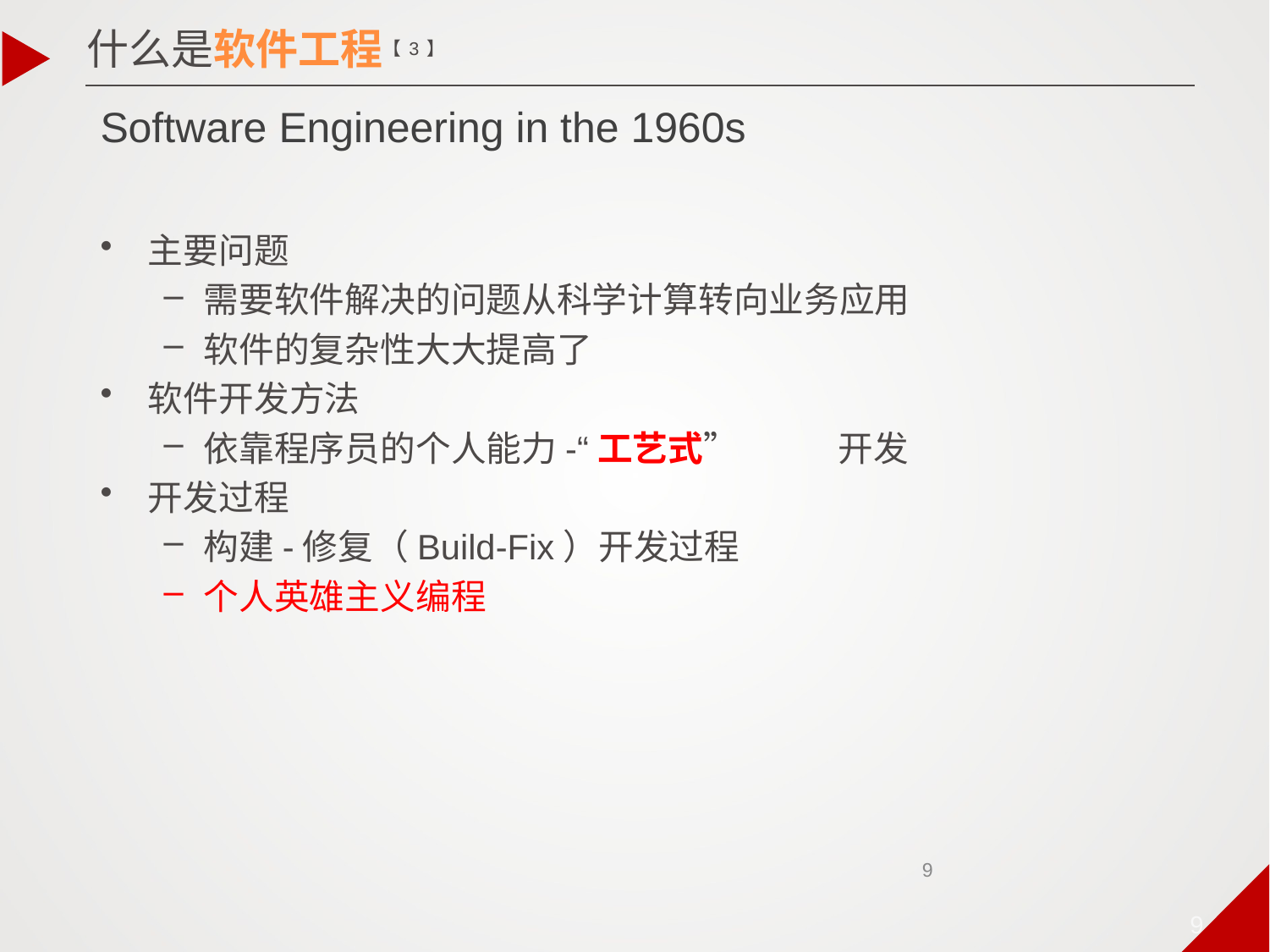

什么是软件工程【3】

# Software Engineering in the 1960s
主要问题
需要软件解决的问题从科学计算转向业务应用
软件的复杂性大大提高了
软件开发方法
依靠程序员的个人能力-“工艺式”	开发
开发过程
构建-修复（Build-Fix）开发过程
个人英雄主义编程

9